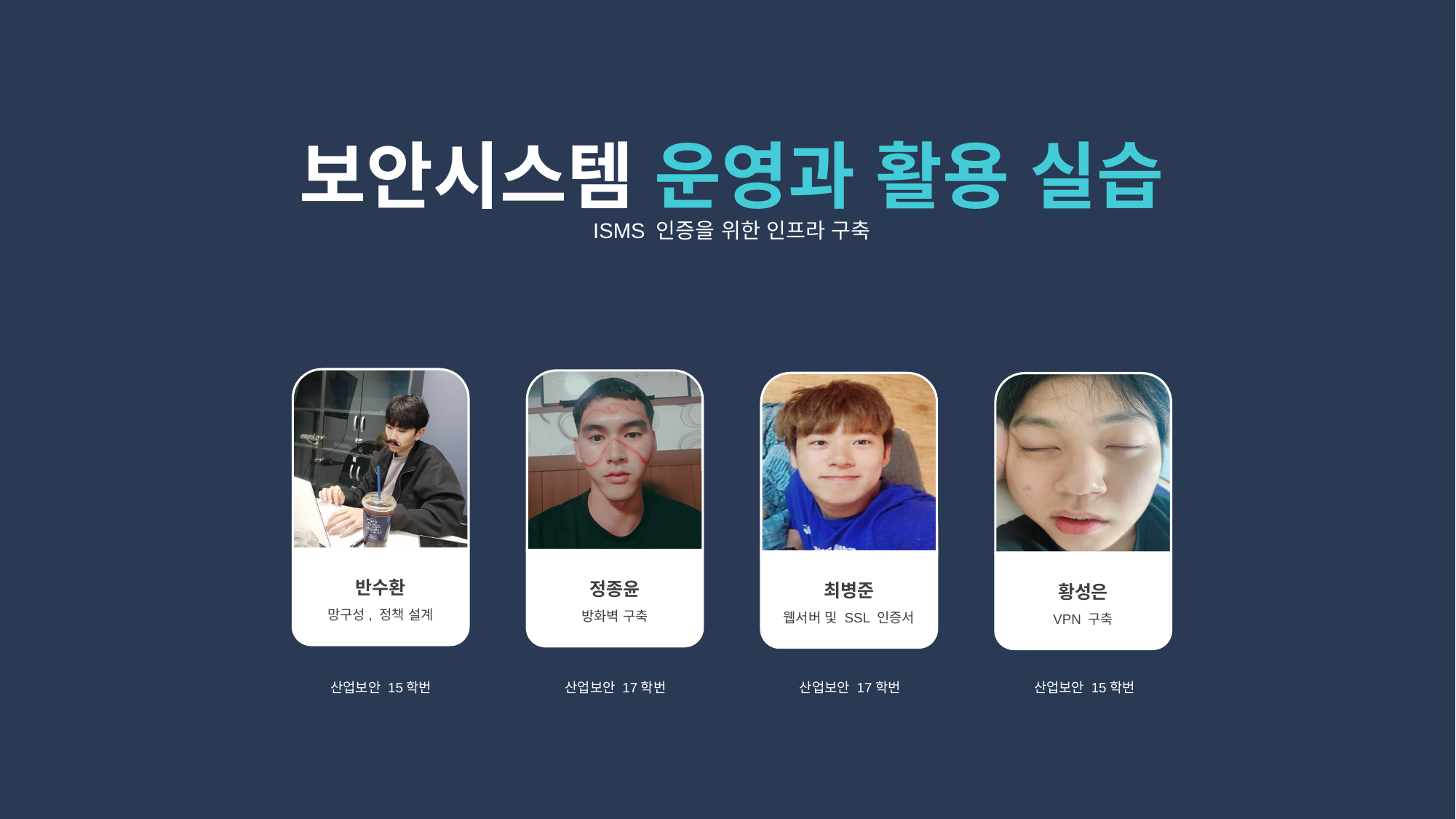

보안시스템 운영과 활용 실습
ISMS 인증을 위한 인프라 구축

반수환
망구성, 정책 설계
정종윤
방화벽 구축
최병준
웹서버 및 SSL 인증서
황성은
VPN 구축
산업보안 15학번
산업보안 17학번
산업보안 17학번
산업보안 15학번